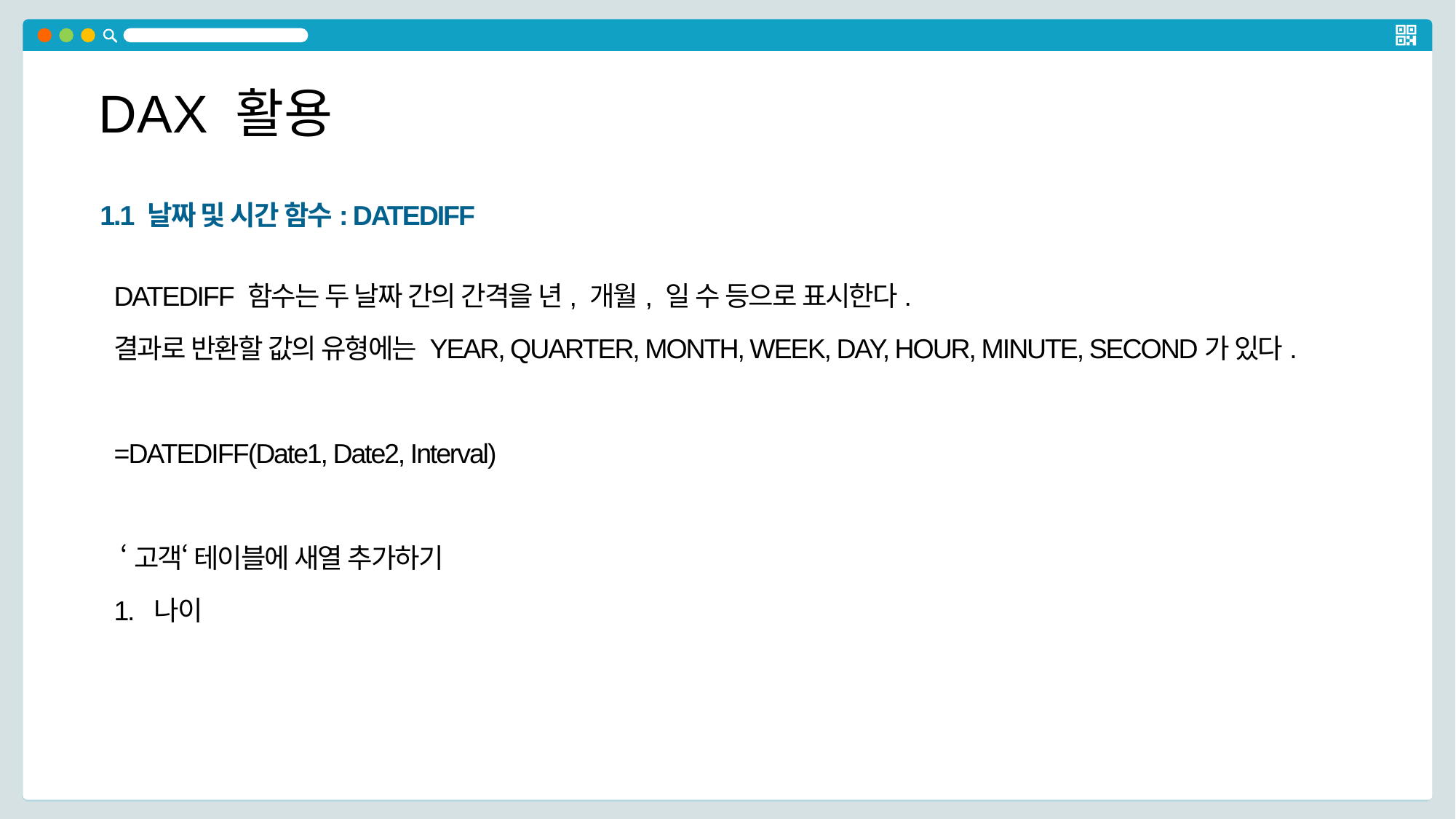

DAX 활용
1.1 날짜 및 시간 함수: DATEDIFF
DATEDIFF 함수는 두 날짜 간의 간격을 년, 개월, 일 수 등으로 표시한다.
결과로 반환할 값의 유형에는 YEAR, QUARTER, MONTH, WEEK, DAY, HOUR, MINUTE, SECOND가 있다.

=DATEDIFF(Date1, Date2, Interval)

 ‘고객‘ 테이블에 새열 추가하기
1.  나이